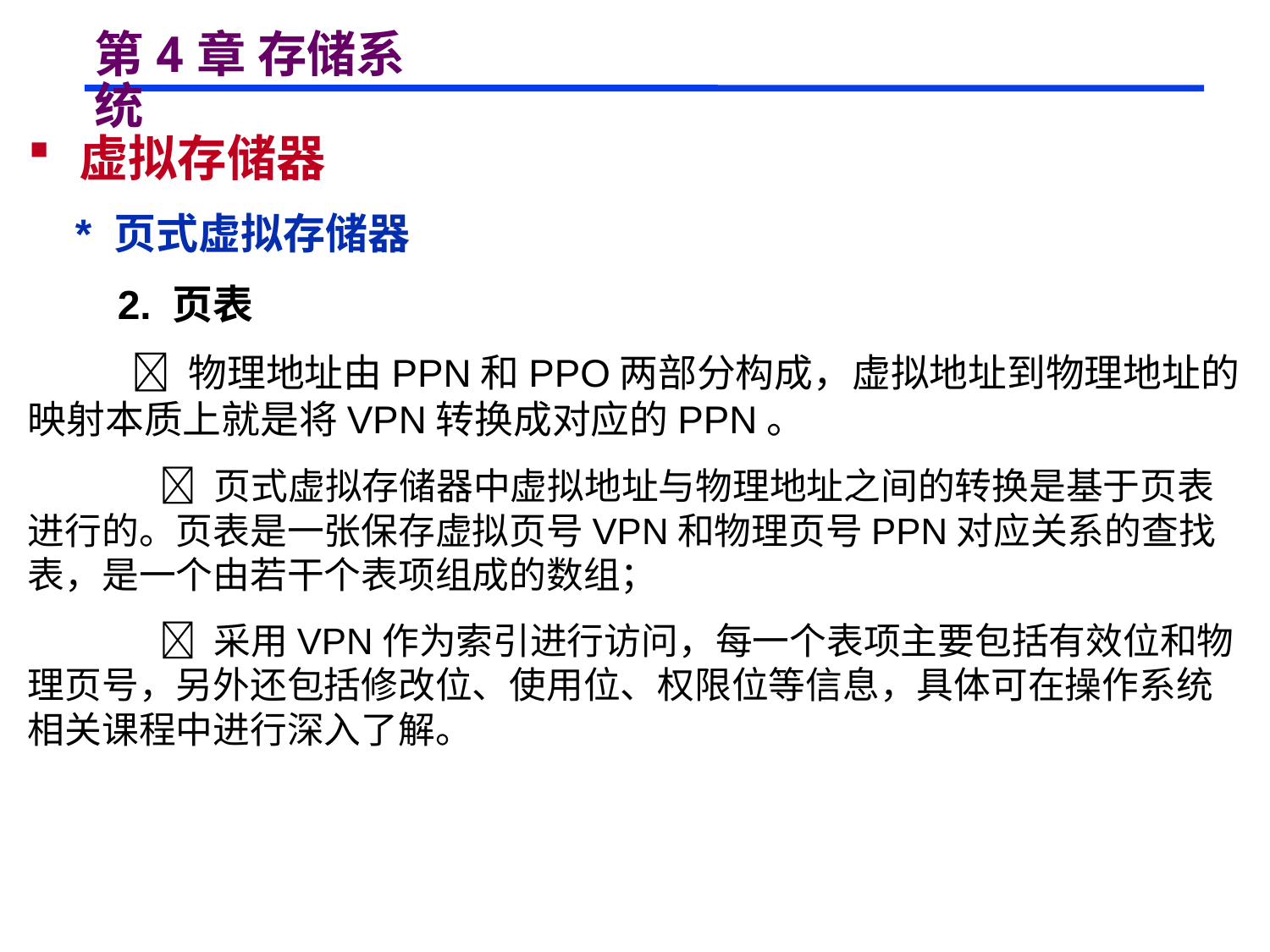

# 第4章 存储系统
 虚拟存储器
    * 页式虚拟存储器
        2. 页表
            • 物理地址由PPN和PPO两部分构成，虚拟地址到物理地址的映射本质上就是将VPN转换成对应的PPN。
                ♦ 页式虚拟存储器中虚拟地址与物理地址之间的转换是基于页表进行的。页表是一张保存虚拟页号VPN和物理页号PPN对应关系的查找表，是一个由若干个表项组成的数组；
                ♦ 采用VPN作为索引进行访问，每一个表项主要包括有效位和物理页号，另外还包括修改位、使用位、权限位等信息，具体可在操作系统相关课程中进行深入了解。